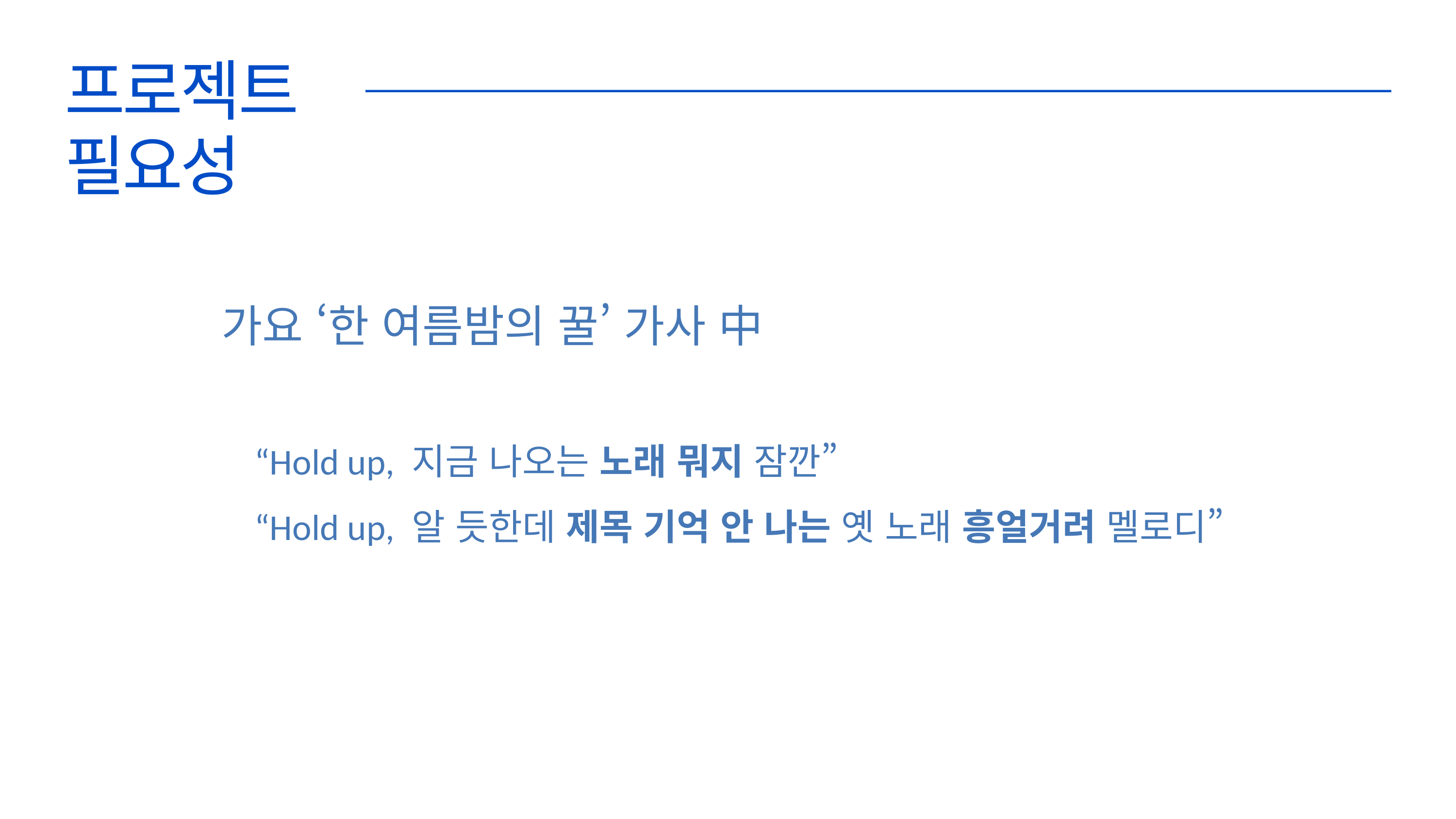

프로젝트
필요성

가요 ‘한 여름밤의 꿀’ 가사 中

    “Hold up, 지금 나오는 노래 뭐지 잠깐”
    “Hold up, 알 듯한데 제목 기억 안 나는 옛 노래 흥얼거려 멜로디”